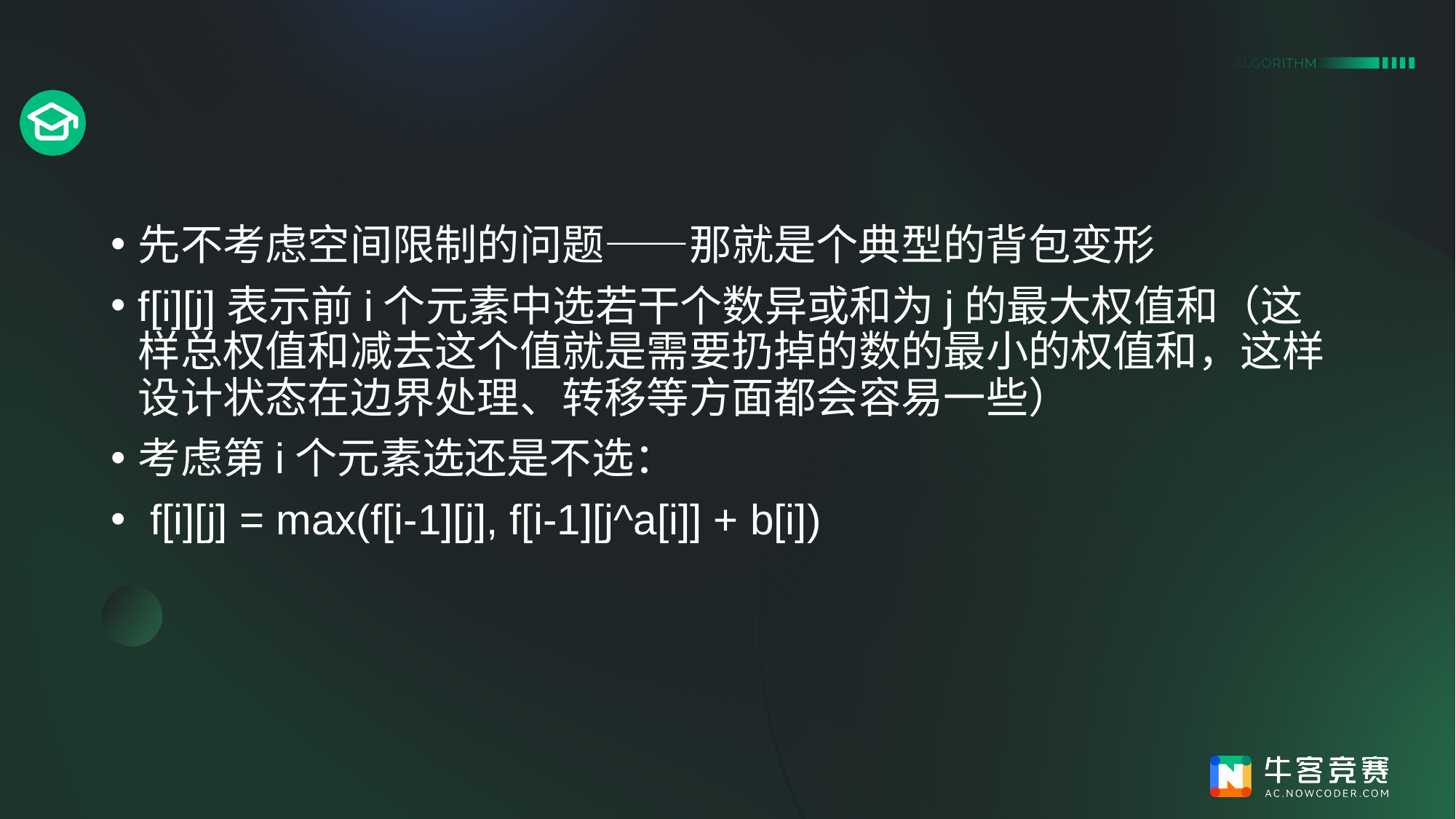

#
先不考虑空间限制的问题——那就是个典型的背包变形
f[i][j]表示前i个元素中选若干个数异或和为j的最大权值和（这样总权值和减去这个值就是需要扔掉的数的最小的权值和，这样设计状态在边界处理、转移等方面都会容易一些）
考虑第i个元素选还是不选：
 f[i][j] = max(f[i-1][j], f[i-1][j^a[i]] + b[i])